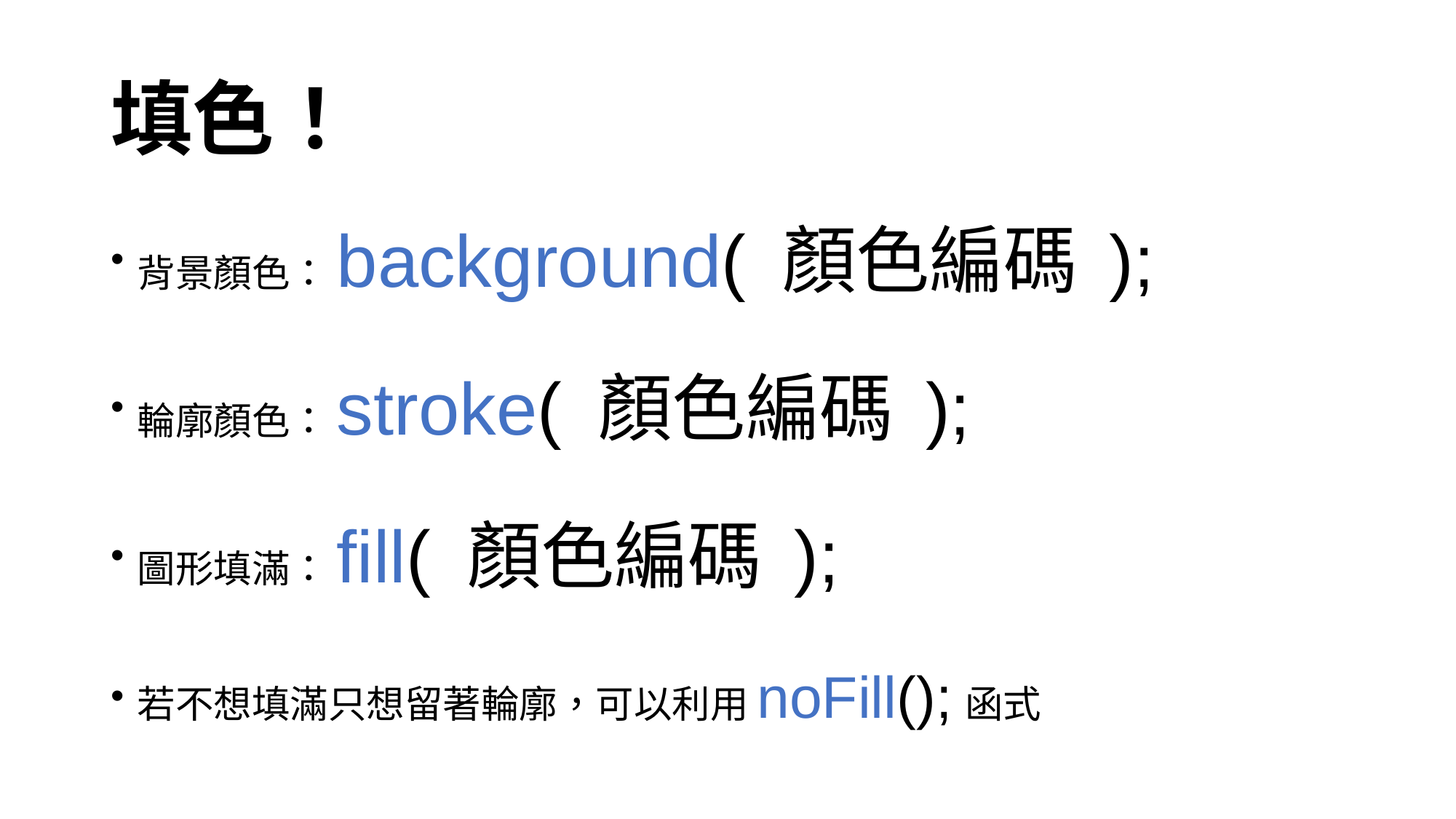

# 填色！
背景顏色：background( 顏色編碼 );

輪廓顏色：stroke( 顏色編碼 );

圖形填滿：fill( 顏色編碼 );

若不想填滿只想留著輪廓，可以利用noFill();函式